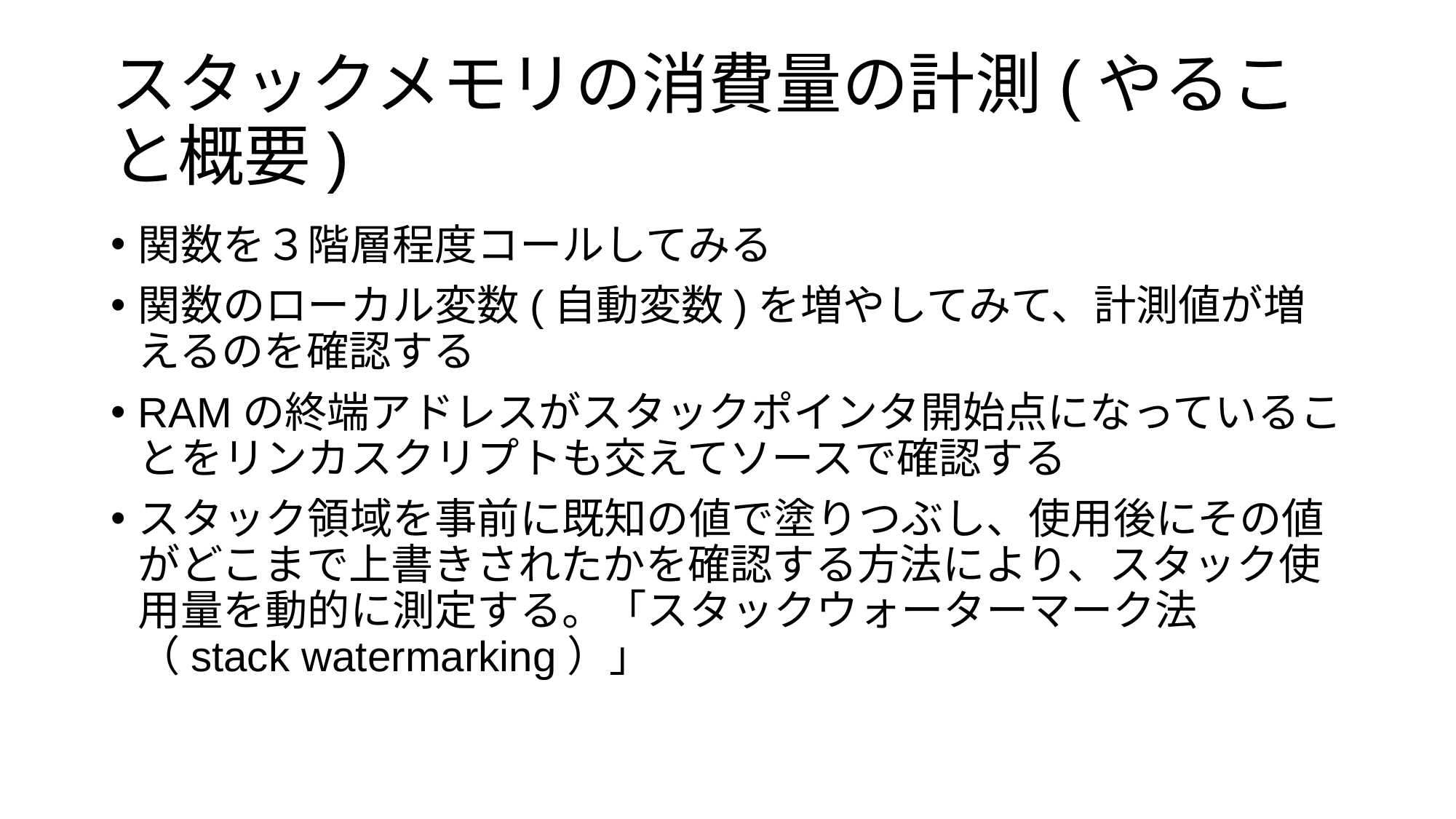

# スタックメモリの消費量の計測(やること概要)
関数を３階層程度コールしてみる
関数のローカル変数(自動変数)を増やしてみて、計測値が増えるのを確認する
RAMの終端アドレスがスタックポインタ開始点になっていることをリンカスクリプトも交えてソースで確認する
スタック領域を事前に既知の値で塗りつぶし、使用後にその値がどこまで上書きされたかを確認する方法により、スタック使用量を動的に測定する。「スタックウォーターマーク法（stack watermarking）」